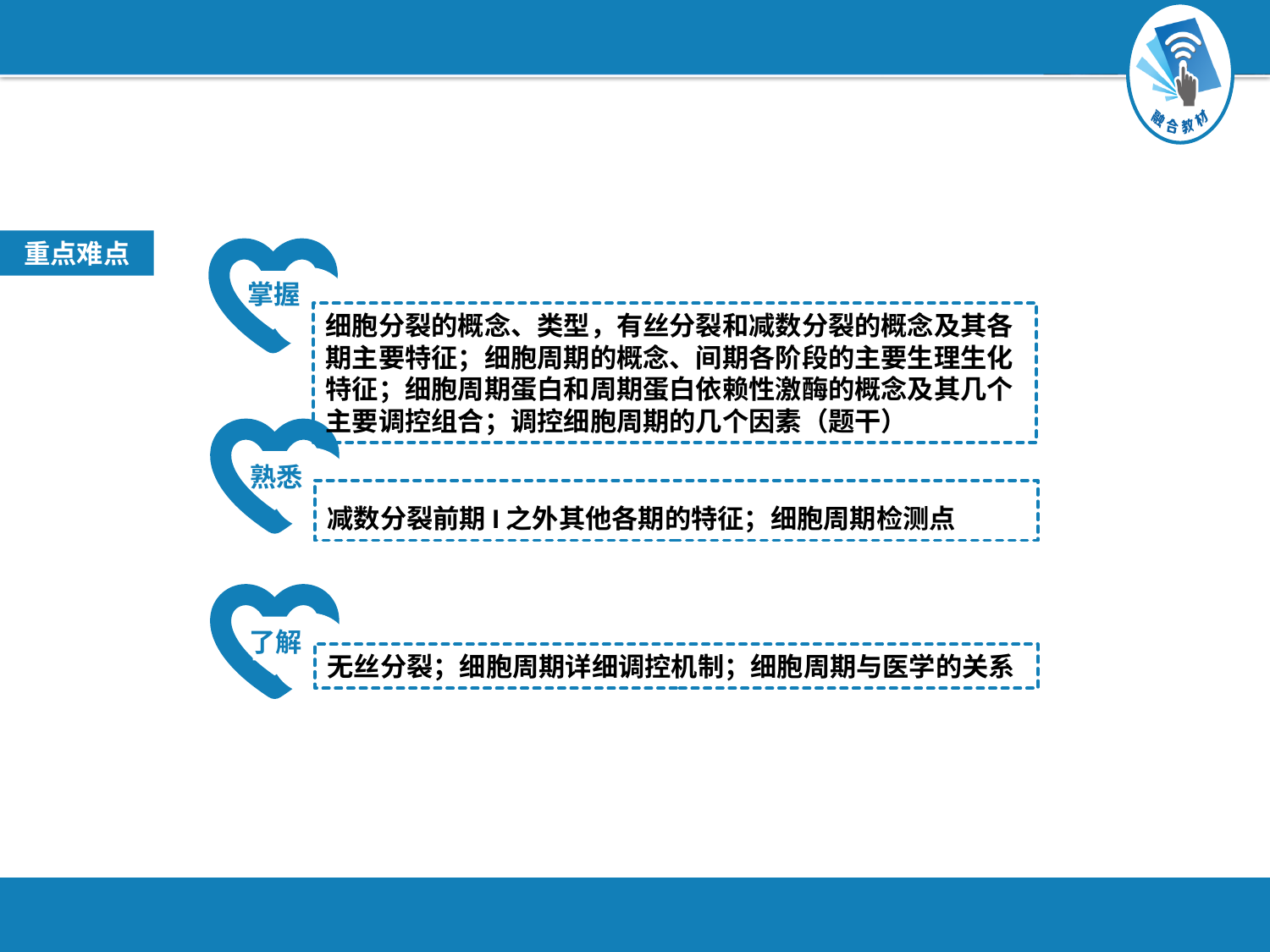

重点难点

掌握
细胞分裂的概念、类型，有丝分裂和减数分裂的概念及其各期主要特征；细胞周期的概念、间期各阶段的主要生理生化特征；细胞周期蛋白和周期蛋白依赖性激酶的概念及其几个主要调控组合；调控细胞周期的几个因素（题干）

熟悉
减数分裂前期І之外其他各期的特征；细胞周期检测点

了解
无丝分裂；细胞周期详细调控机制；细胞周期与医学的关系